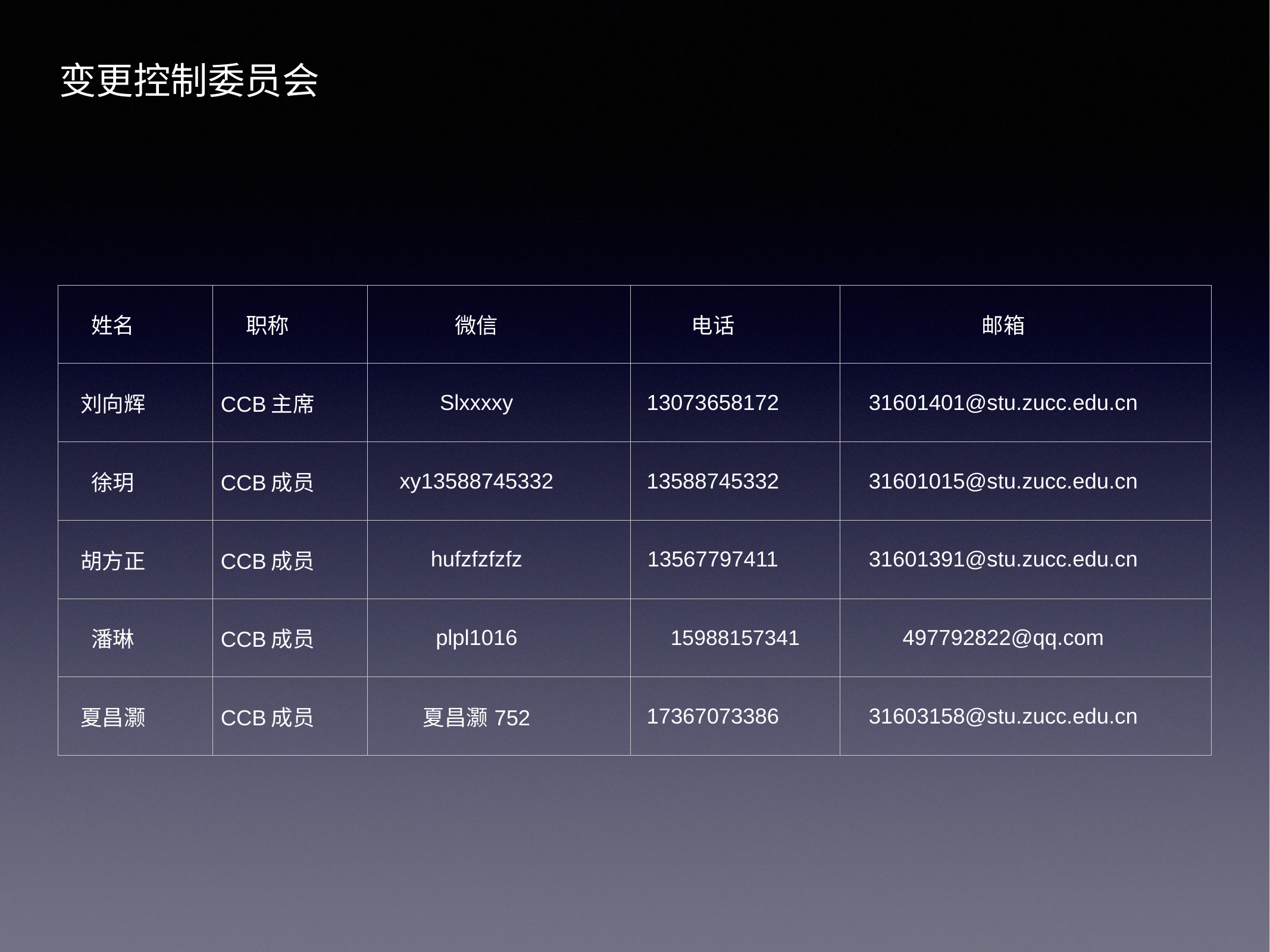

变更控制委员会
| 姓名 | 职称 | 微信 | 电话 | 邮箱 |
| --- | --- | --- | --- | --- |
| 刘向辉 | CCB主席 | Slxxxxy | 13073658172 | 31601401@stu.zucc.edu.cn |
| 徐玥 | CCB成员 | xy13588745332 | 13588745332 | 31601015@stu.zucc.edu.cn |
| 胡方正 | CCB成员 | hufzfzfzfz | 13567797411 | 31601391@stu.zucc.edu.cn |
| 潘琳 | CCB成员 | plpl1016 | 15988157341 | 497792822@qq.com |
| 夏昌灏 | CCB成员 | 夏昌灏752 | 17367073386 | 31603158@stu.zucc.edu.cn |